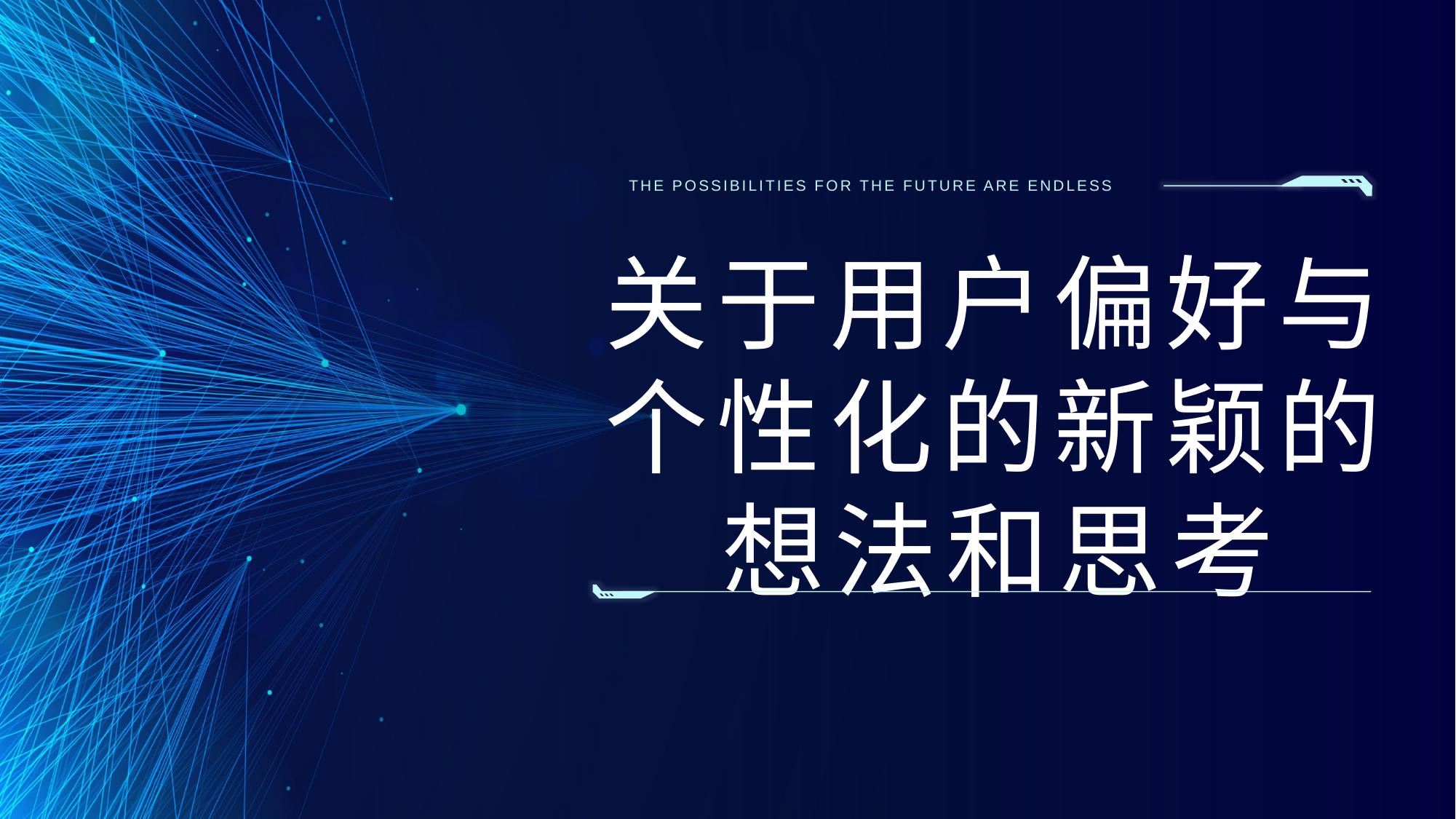

THE POSSIBILITIES FOR THE FUTURE ARE ENDLESS

关于用户偏好与个性化的新颖的想法和思考